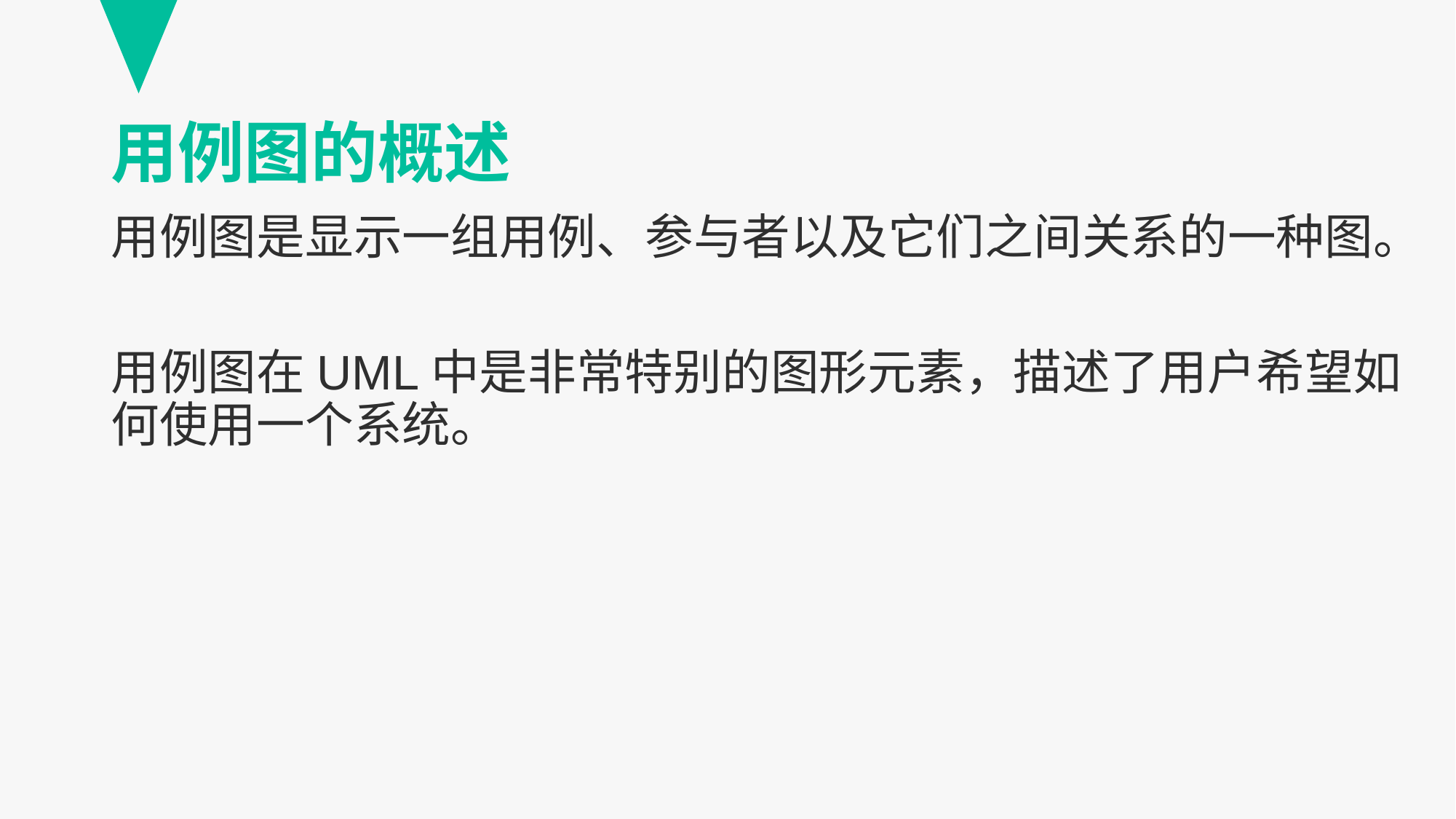

# 用例图的概述
用例图是显示一组用例、参与者以及它们之间关系的一种图。

用例图在UML中是非常特别的图形元素，描述了用户希望如何使用一个系统。